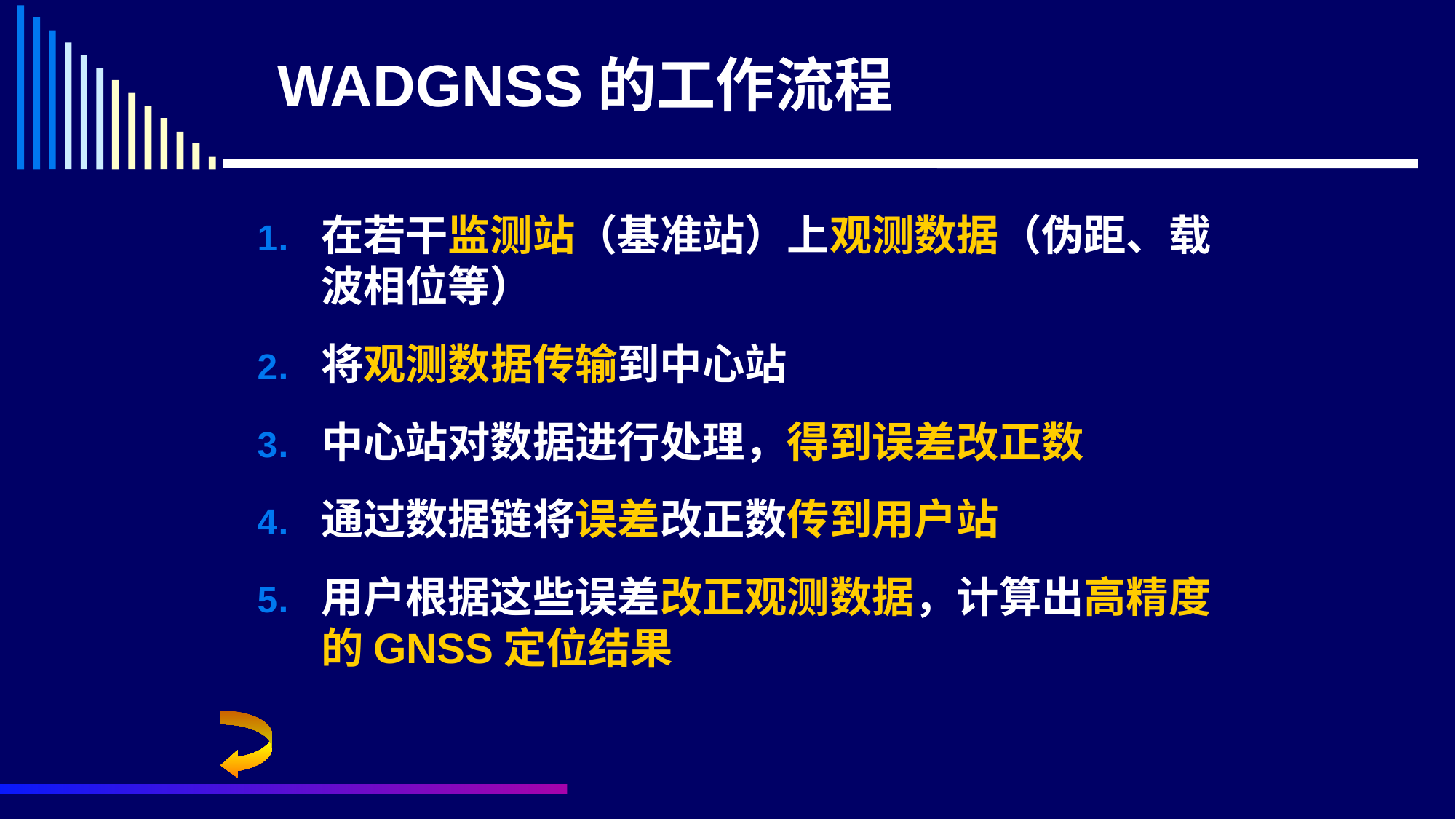

# WADGNSS的工作流程
在若干监测站（基准站）上观测数据（伪距、载波相位等）
将观测数据传输到中心站
中心站对数据进行处理，得到误差改正数
通过数据链将误差改正数传到用户站
用户根据这些误差改正观测数据，计算出高精度的GNSS定位结果